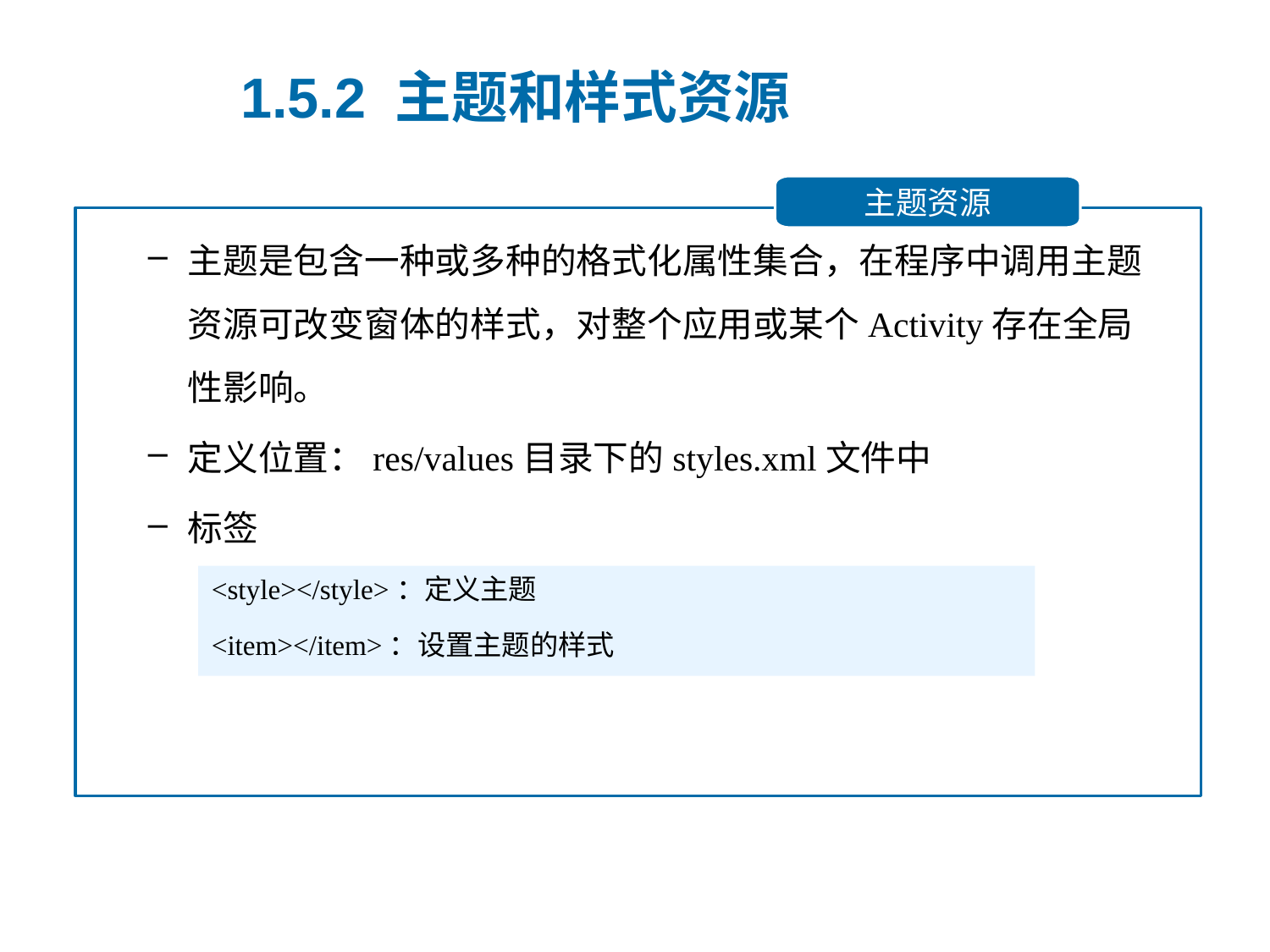

1.5.2 主题和样式资源
主题资源

主题是包含一种或多种的格式化属性集合，在程序中调用主题资源可改变窗体的样式，对整个应用或某个Activity存在全局性影响。
定义位置：res/values目录下的styles.xml文件中
标签
	<style></style>：定义主题
	<item></item>：设置主题的样式